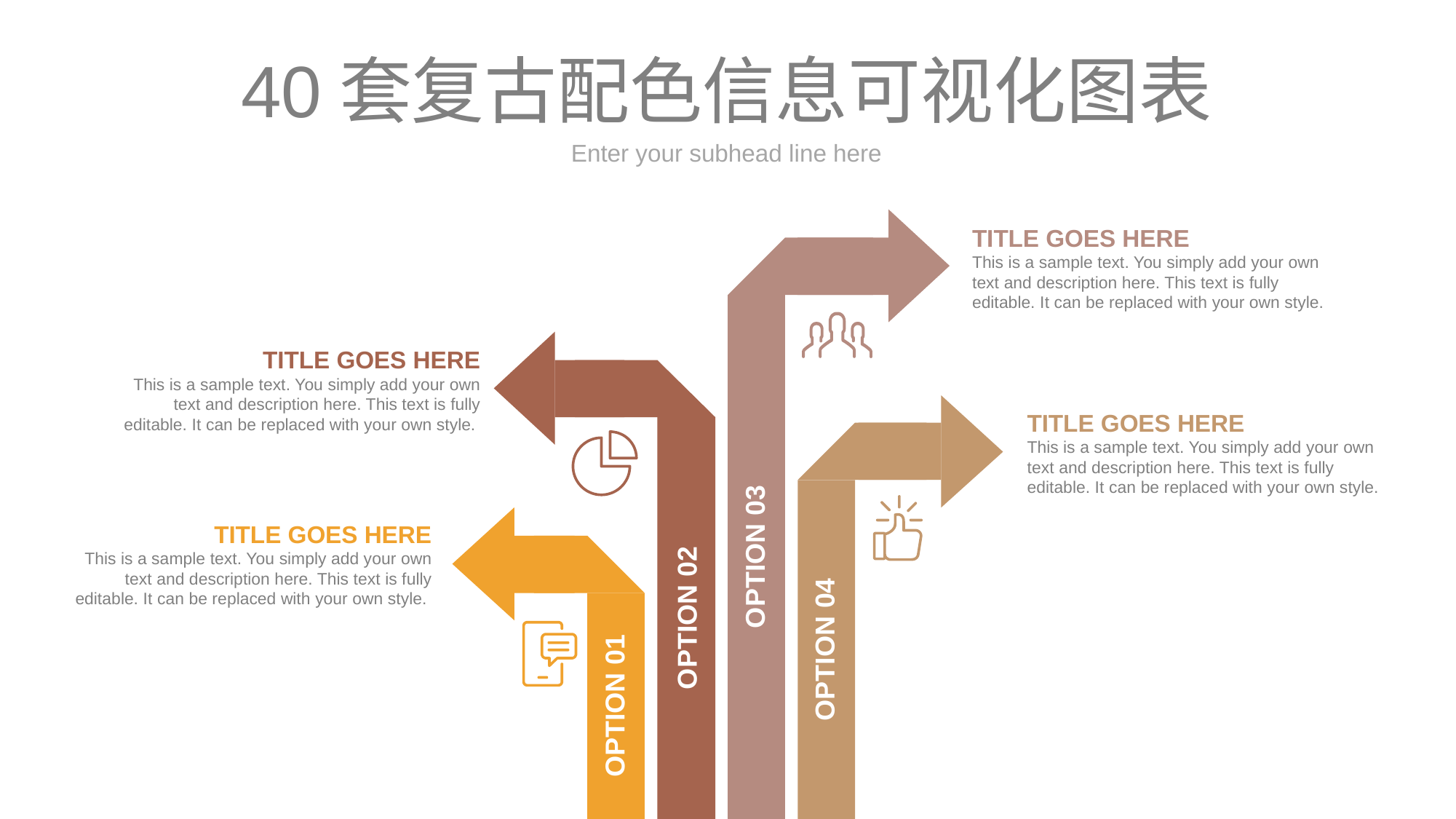

# 40套复古配色信息可视化图表
Enter your subhead line here

TITLE GOES HERE
This is a sample text. You simply add your own text and description here. This text is fully editable. It can be replaced with your own style.

OPTION 03

TITLE GOES HERE
This is a sample text. You simply add your own text and description here. This text is fully editable. It can be replaced with your own style.

TITLE GOES HERE
This is a sample text. You simply add your own text and description here. This text is fully editable. It can be replaced with your own style.

OPTION 02

OPTION 04

TITLE GOES HERE
This is a sample text. You simply add your own text and description here. This text is fully editable. It can be replaced with your own style.

OPTION 01